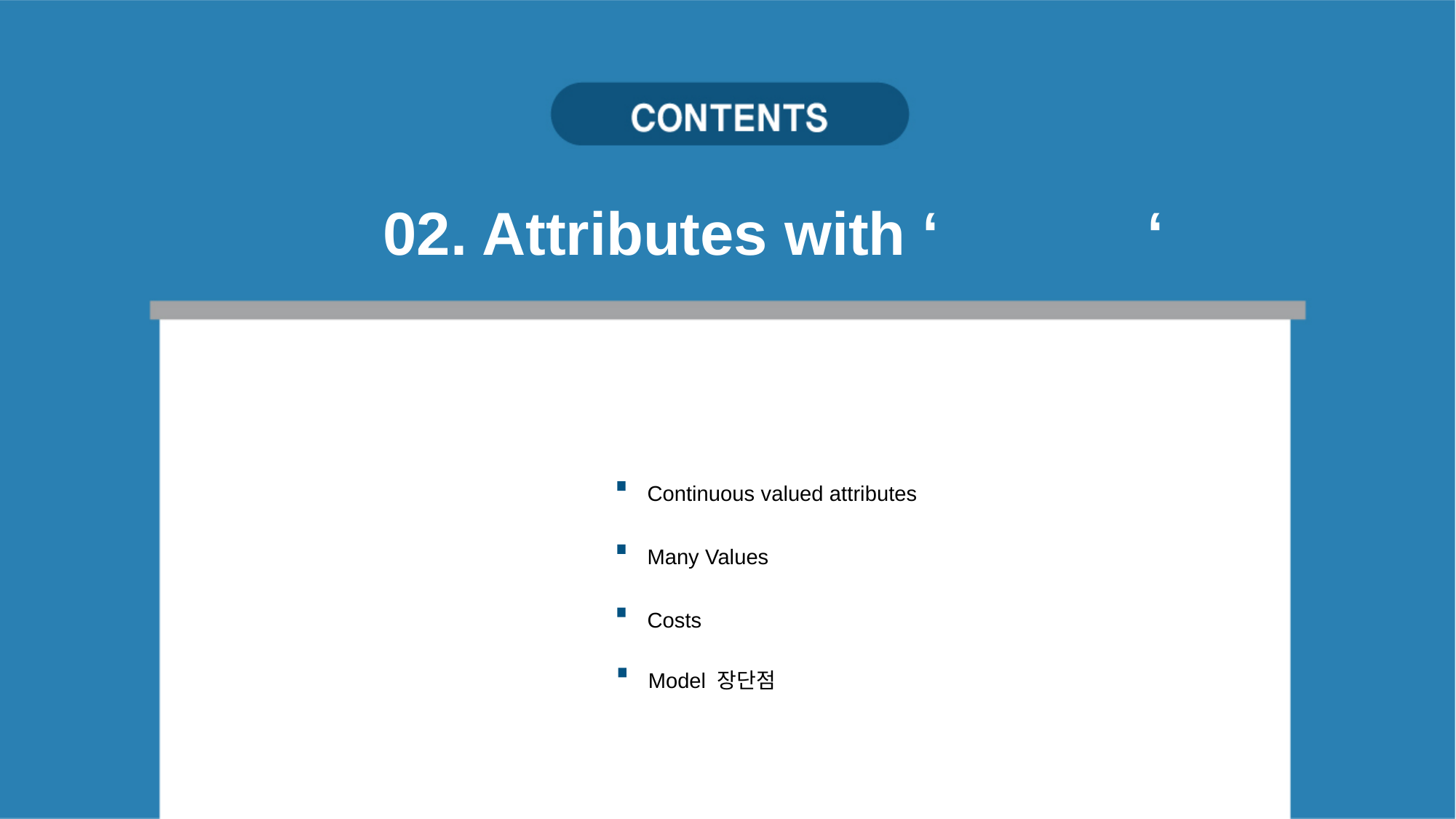

02. Attributes with ‘		‘
Continuous valued attributes

Many Values

Costs

Model 장단점